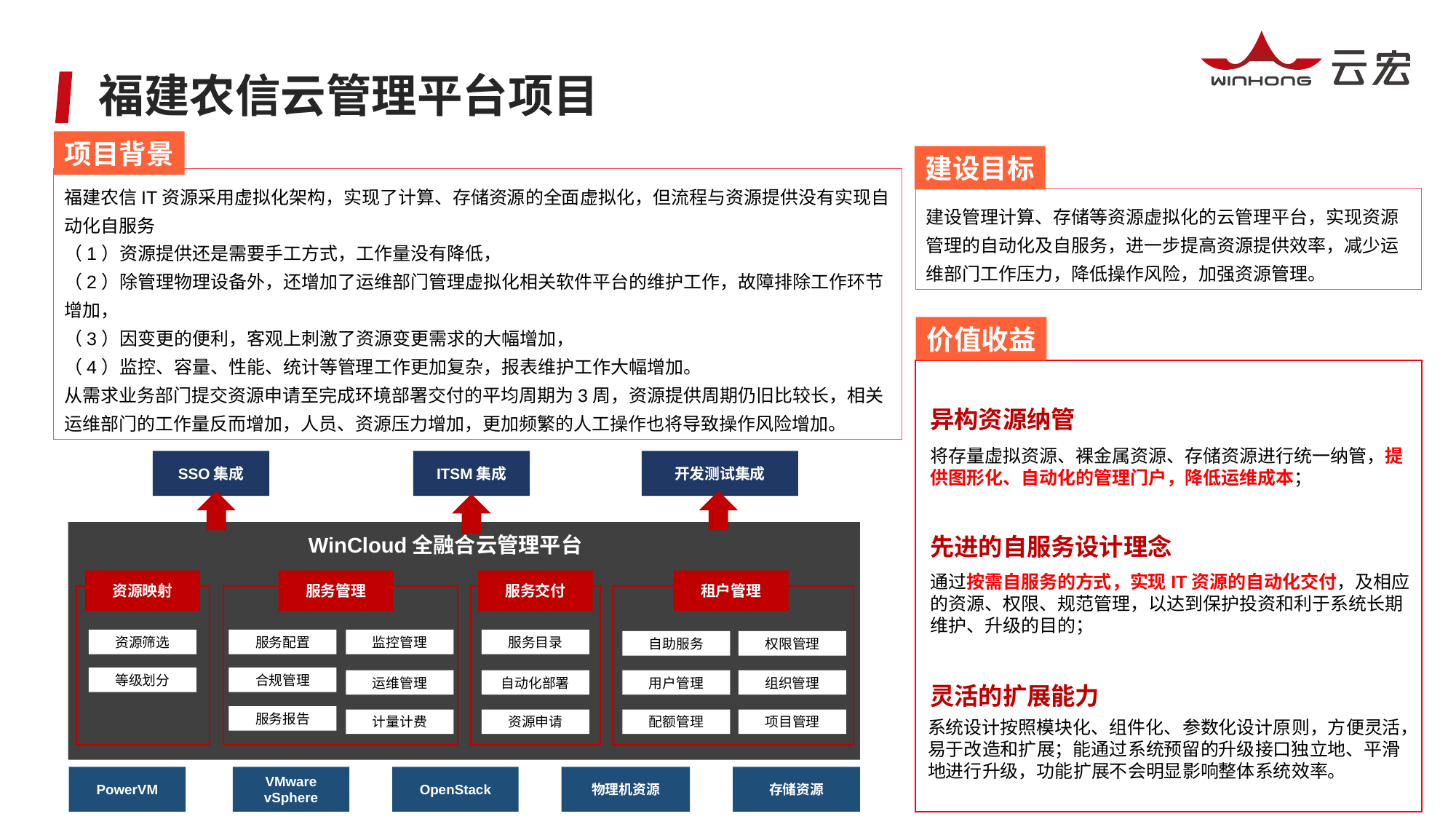

# 福建农信云管理平台项目
项目背景
建设目标

福建农信IT资源采用虚拟化架构，实现了计算、存储资源的全面虚拟化，但流程与资源提供没有实现自动化自服务
（1）资源提供还是需要手工方式，工作量没有降低，
（2）除管理物理设备外，还增加了运维部门管理虚拟化相关软件平台的维护工作，故障排除工作环节增加，
（3）因变更的便利，客观上刺激了资源变更需求的大幅增加，
（4）监控、容量、性能、统计等管理工作更加复杂，报表维护工作大幅增加。
从需求业务部门提交资源申请至完成环境部署交付的平均周期为3周，资源提供周期仍旧比较长，相关运维部门的工作量反而增加，人员、资源压力增加，更加频繁的人工操作也将导致操作风险增加。

建设管理计算、存储等资源虚拟化的云管理平台，实现资源管理的自动化及自服务，进一步提高资源提供效率，减少运维部门工作压力，降低操作风险，加强资源管理。
价值收益

异构资源纳管
将存量虚拟资源、裸金属资源、存储资源进行统一纳管，提供图形化、自动化的管理门户，降低运维成本；
SSO集成
ITSM集成
开发测试集成

WinCloud全融合云管理平台
资源映射
服务管理
服务交付
租户管理

资源筛选
服务配置
监控管理
服务目录
自助服务
权限管理
等级划分
合规管理
运维管理
自动化部署
用户管理
组织管理
服务报告
计量计费
资源申请
配额管理
项目管理
PowerVM
VMware
vSphere
OpenStack
物理机资源
存储资源
先进的自服务设计理念
通过按需自服务的方式，实现IT资源的自动化交付，及相应的资源、权限、规范管理，以达到保护投资和利于系统长期维护、升级的目的；
30
灵活的扩展能力
系统设计按照模块化、组件化、参数化设计原则，方便灵活，易于改造和扩展；能通过系统预留的升级接口独立地、平滑地进行升级，功能扩展不会明显影响整体系统效率。